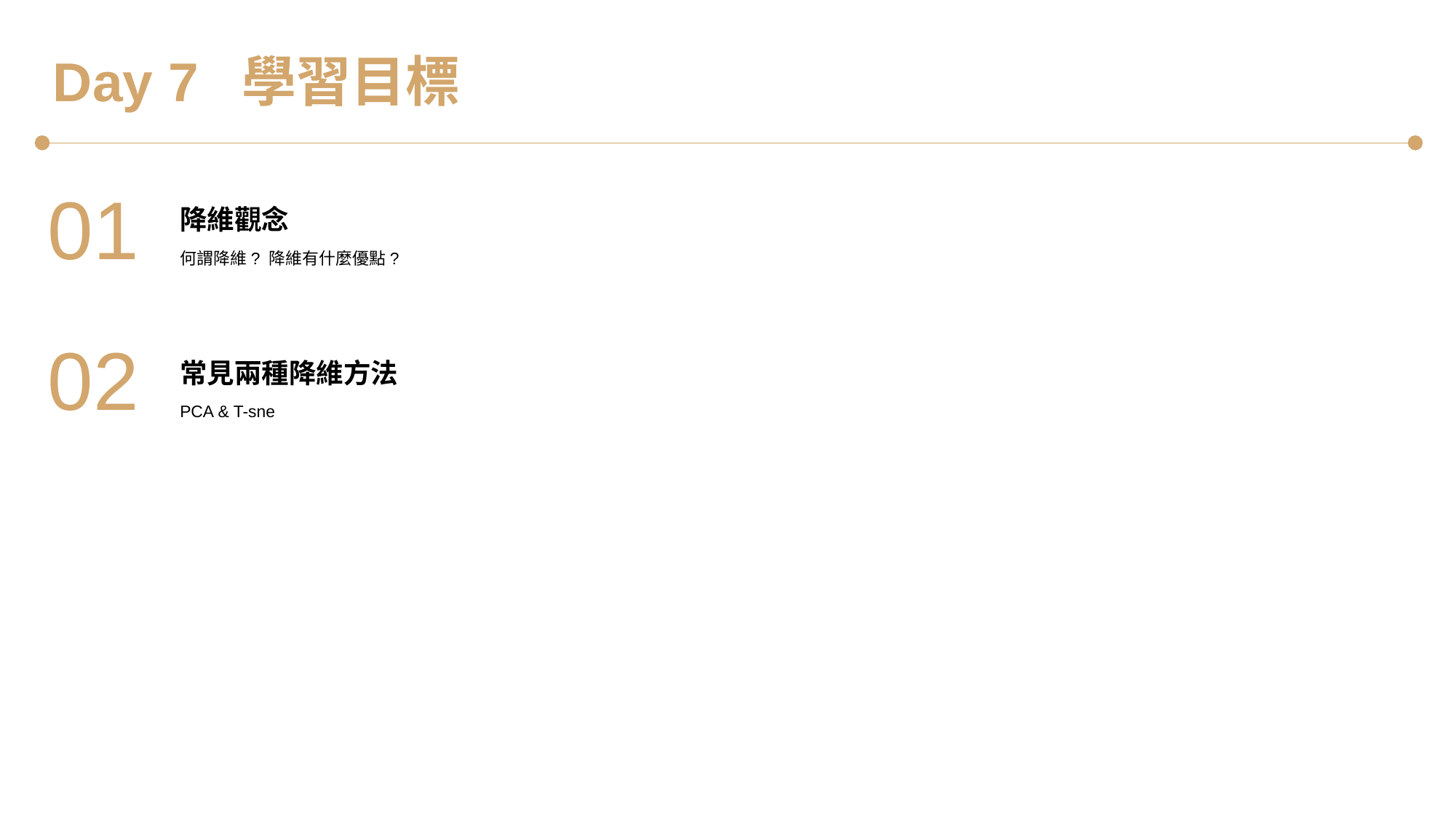

Day 7  學習目標
01
降維觀念
何謂降維? 降維有什麼優點?
02
常見兩種降維方法
PCA & T-sne